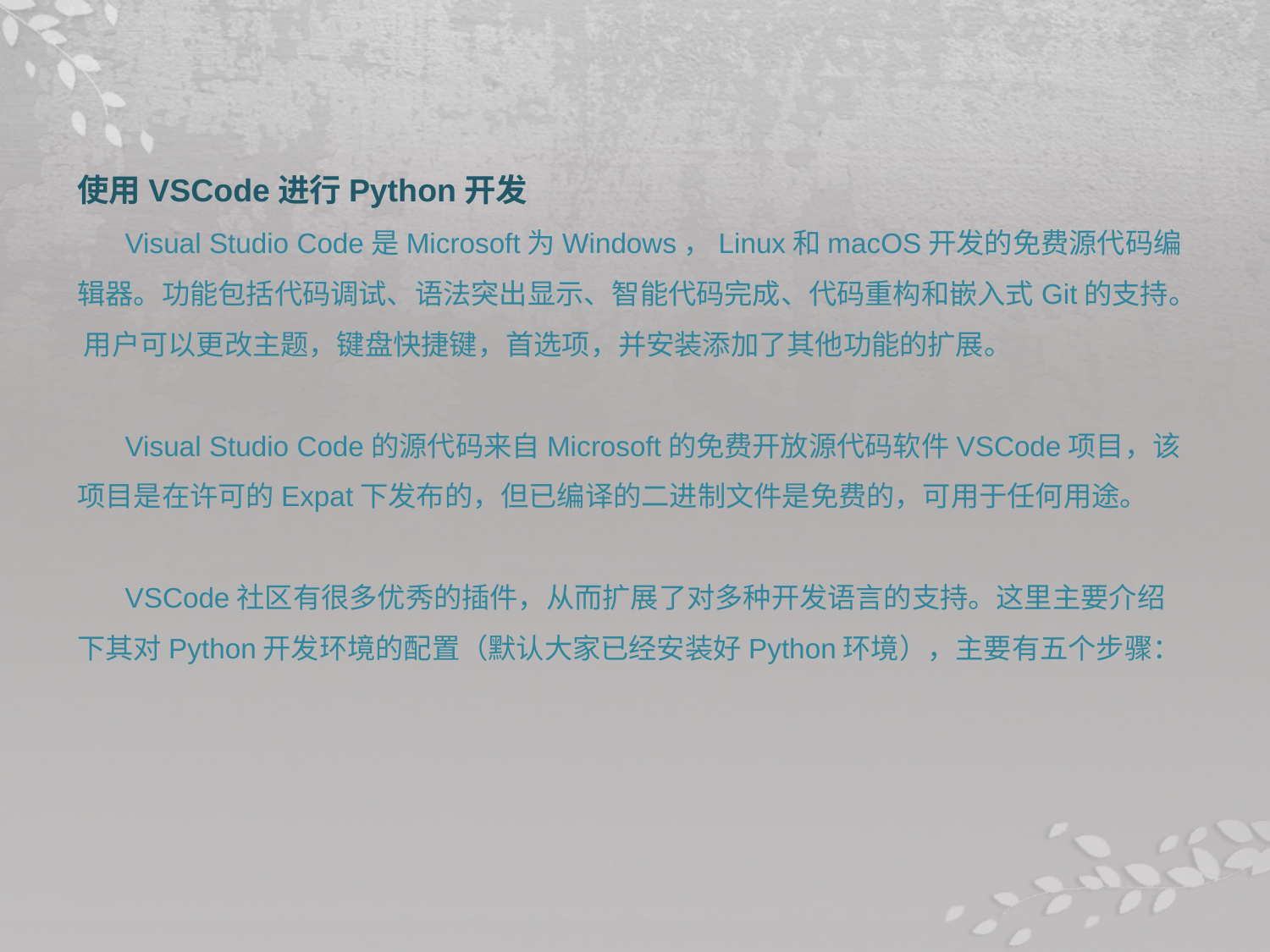

使用VSCode进行Python开发
Visual Studio Code是Microsoft为Windows，Linux和macOS开发的免费源代码编辑器。功能包括代码调试、语法突出显示、智能代码完成、代码重构和嵌入式Git的支持。 用户可以更改主题，键盘快捷键，首选项，并安装添加了其他功能的扩展。

Visual Studio Code的源代码来自Microsoft的免费开放源代码软件VSCode项目，该项目是在许可的Expat下发布的，但已编译的二进制文件是免费的，可用于任何用途。

VSCode社区有很多优秀的插件，从而扩展了对多种开发语言的支持。这里主要介绍下其对Python开发环境的配置（默认大家已经安装好Python环境），主要有五个步骤：